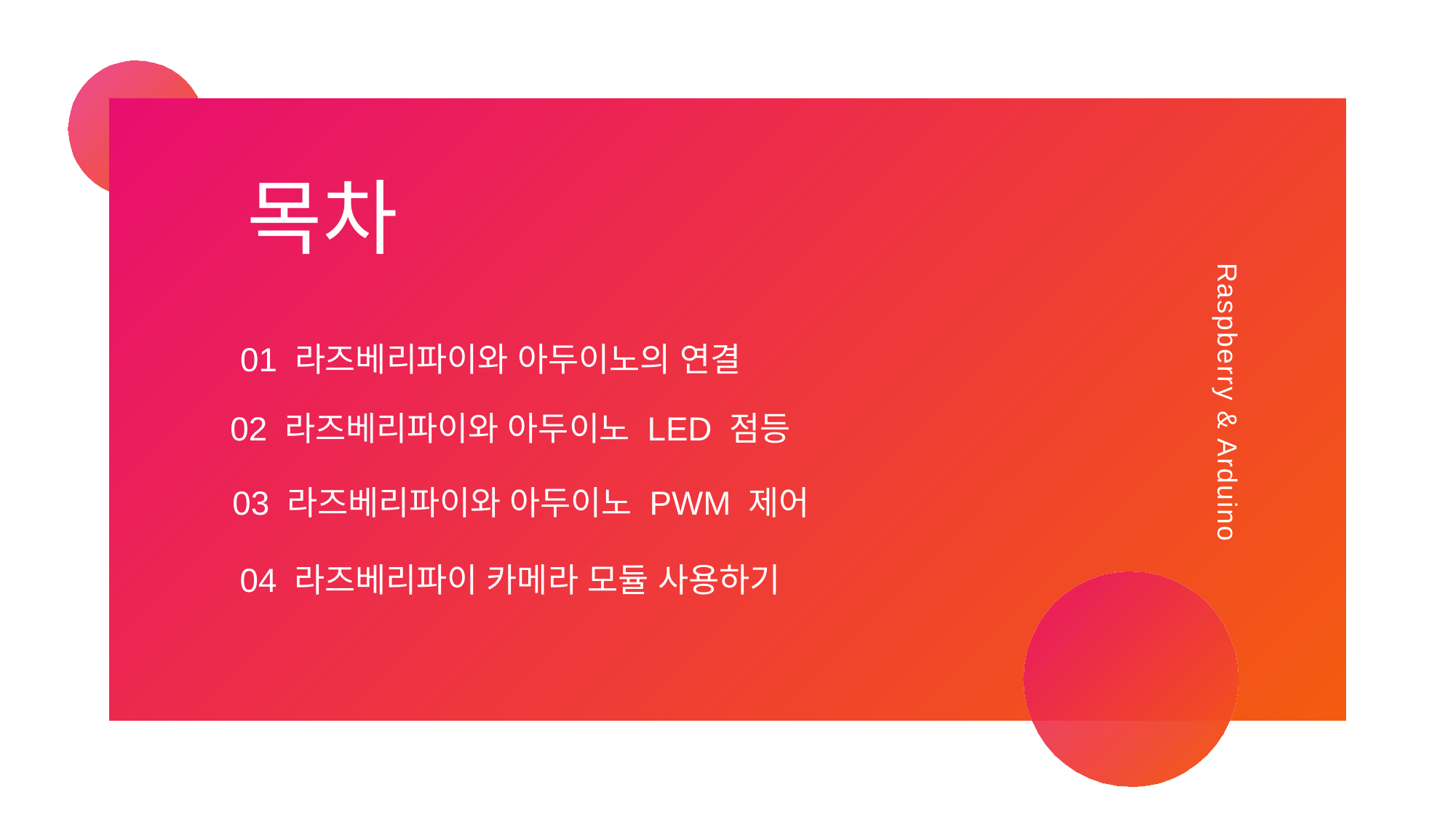

목차
Raspberry & Arduino
01 라즈베리파이와 아두이노의 연결
02 라즈베리파이와 아두이노 LED 점등
03 라즈베리파이와 아두이노 PWM 제어
04 라즈베리파이 카메라 모듈 사용하기